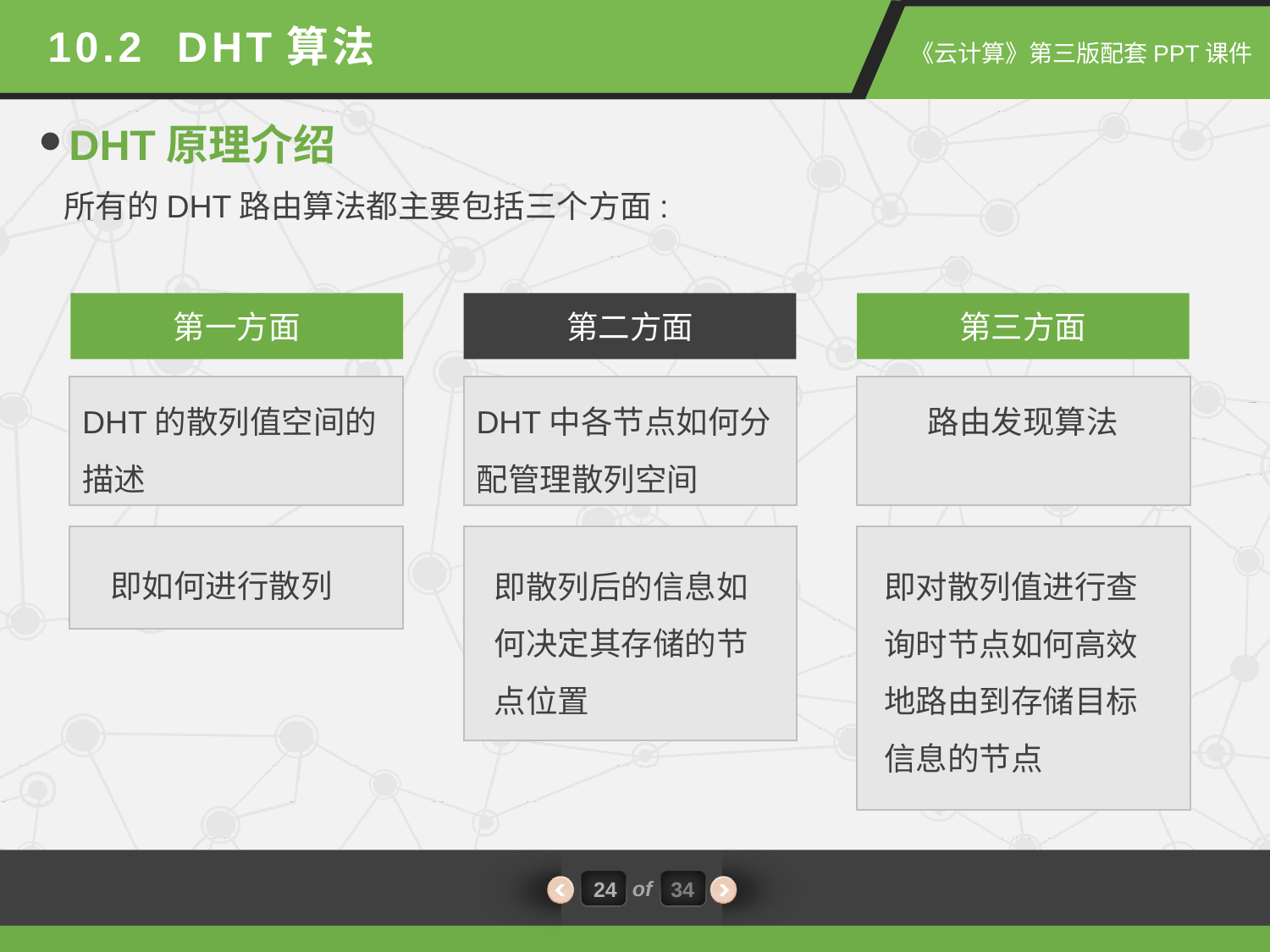

10.2  DHT算法
DHT原理介绍

所有的DHT路由算法都主要包括三个方面:
第一方面
第二方面
第三方面

DHT的散列值空间的描述

DHT中各节点如何分配管理散列空间

路由发现算法

即如何进行散列
即散列后的信息如何决定其存储的节点位置
即对散列值进行查询时节点如何高效地路由到存储目标信息的节点
24